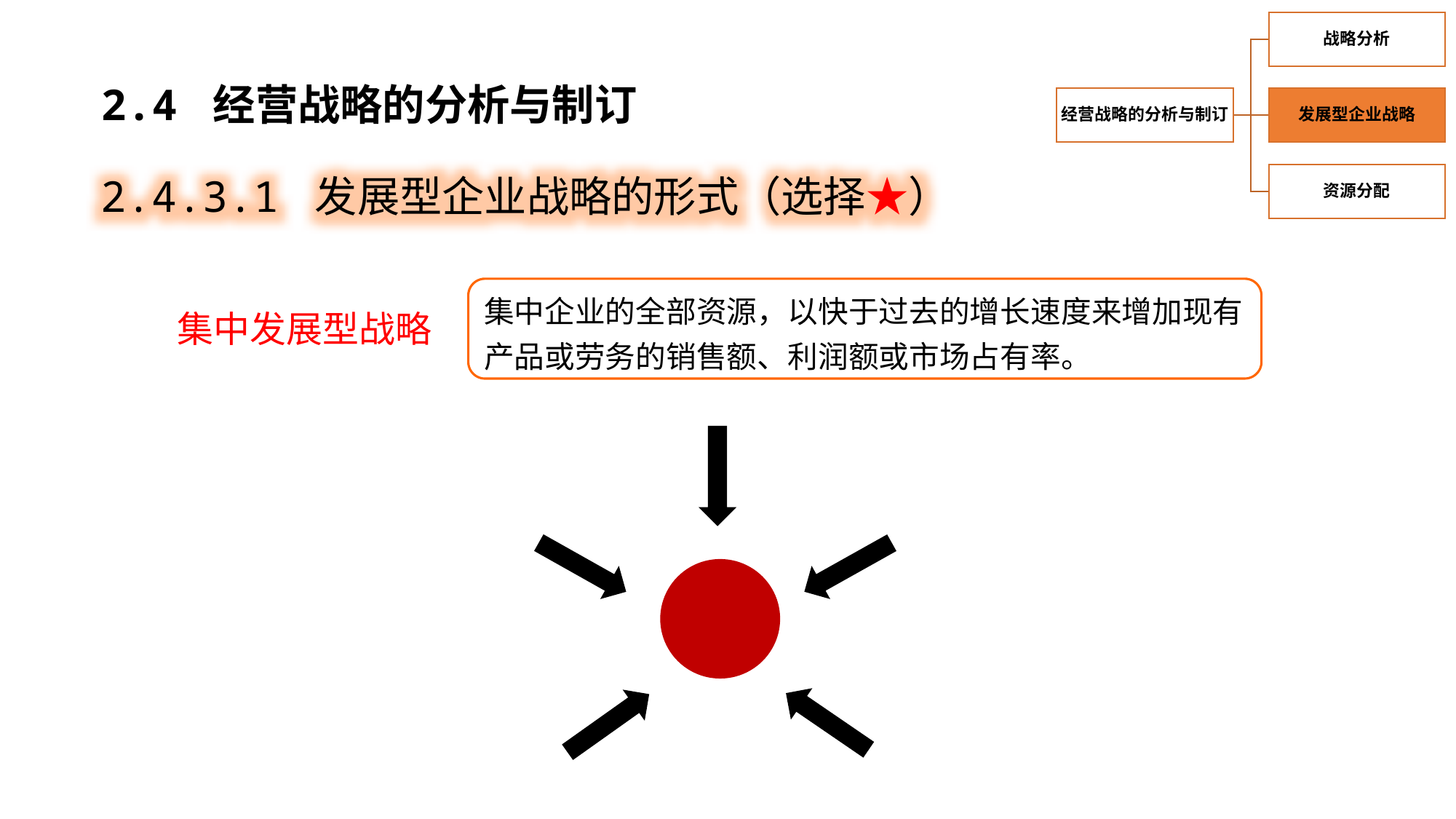

经营战略的分析与制订
战略分析
发展型企业战略
资源分配
2.4 经营战略的分析与制订
2.4.3.1 发展型企业战略的形式（选择★）
集中企业的全部资源，以快于过去的增长速度来增加现有产品或劳务的销售额、利润额或市场占有率。
集中发展型战略